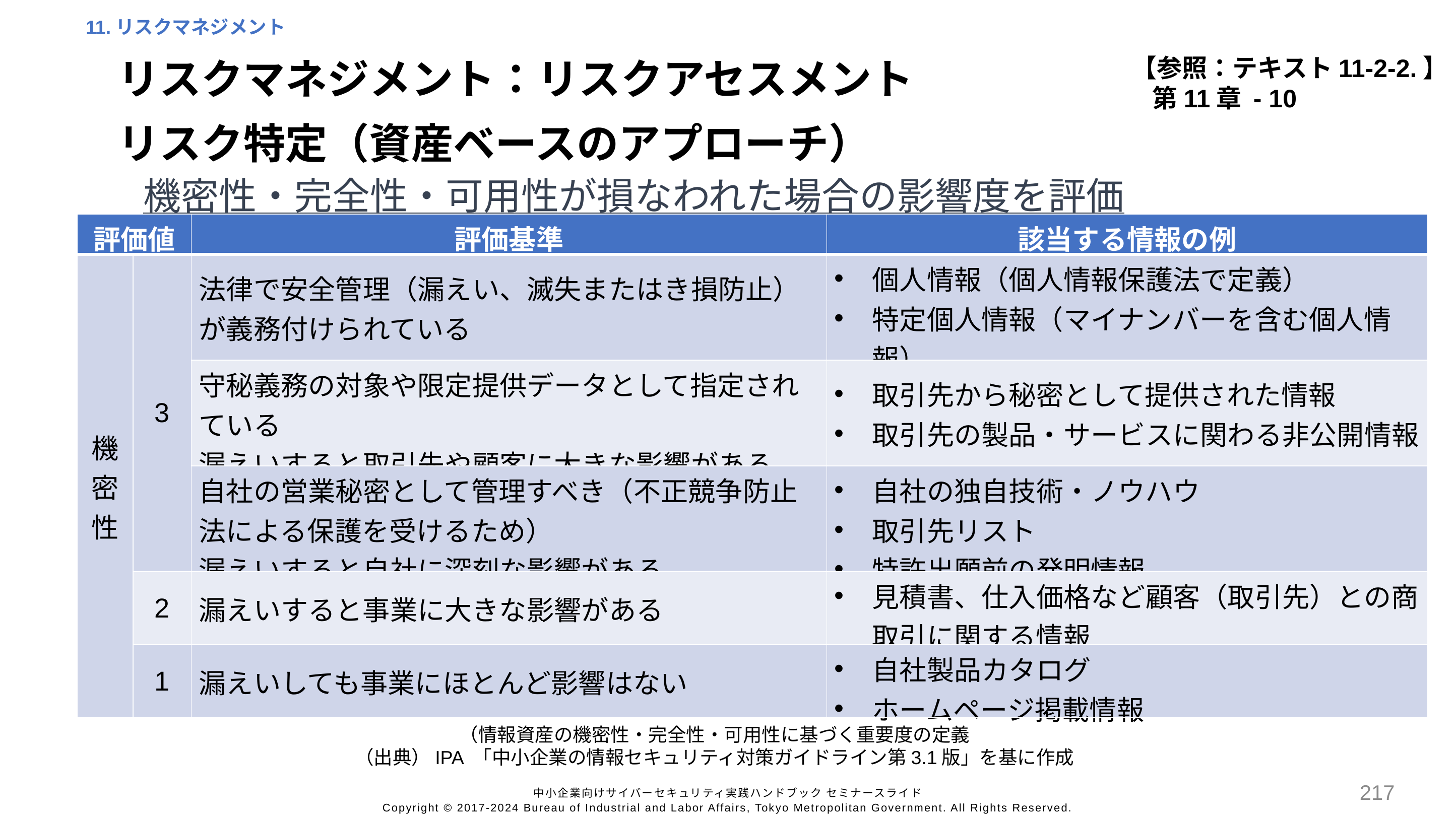

11.リスクマネジメント
【参照：テキスト11-2-2.】
第11章 - 10
リスクマネジメント：リスクアセスメント
リスク特定（資産ベースのアプローチ）
機密性・完全性・可用性が損なわれた場合の影響度を評価
| 評価値 |  | 評価基準 | 該当する情報の例 |
| --- | --- | --- | --- |
| 機 密 性 | 3 | 法律で安全管理（漏えい、滅失またはき損防止）が義務付けられている | 個人情報（個人情報保護法で定義） 特定個人情報（マイナンバーを含む個人情報） |
|  |  | 守秘義務の対象や限定提供データとして指定されている 漏えいすると取引先や顧客に大きな影響がある | 取引先から秘密として提供された情報 取引先の製品・サービスに関わる非公開情報 |
|  |  | 自社の営業秘密として管理すべき（不正競争防止法による保護を受けるため） 漏えいすると自社に深刻な影響がある | 自社の独自技術・ノウハウ 取引先リスト 特許出願前の発明情報 |
|  | 2 | 漏えいすると事業に大きな影響がある | 見積書、仕入価格など顧客（取引先）との商取引に関する情報 |
|  | 1 | 漏えいしても事業にほとんど影響はない | 自社製品カタログ ホームページ掲載情報 |
（情報資産の機密性・完全性・可用性に基づく重要度の定義
（出典）IPA 「中小企業の情報セキュリティ対策ガイドライン第3.1版」を基に作成
217